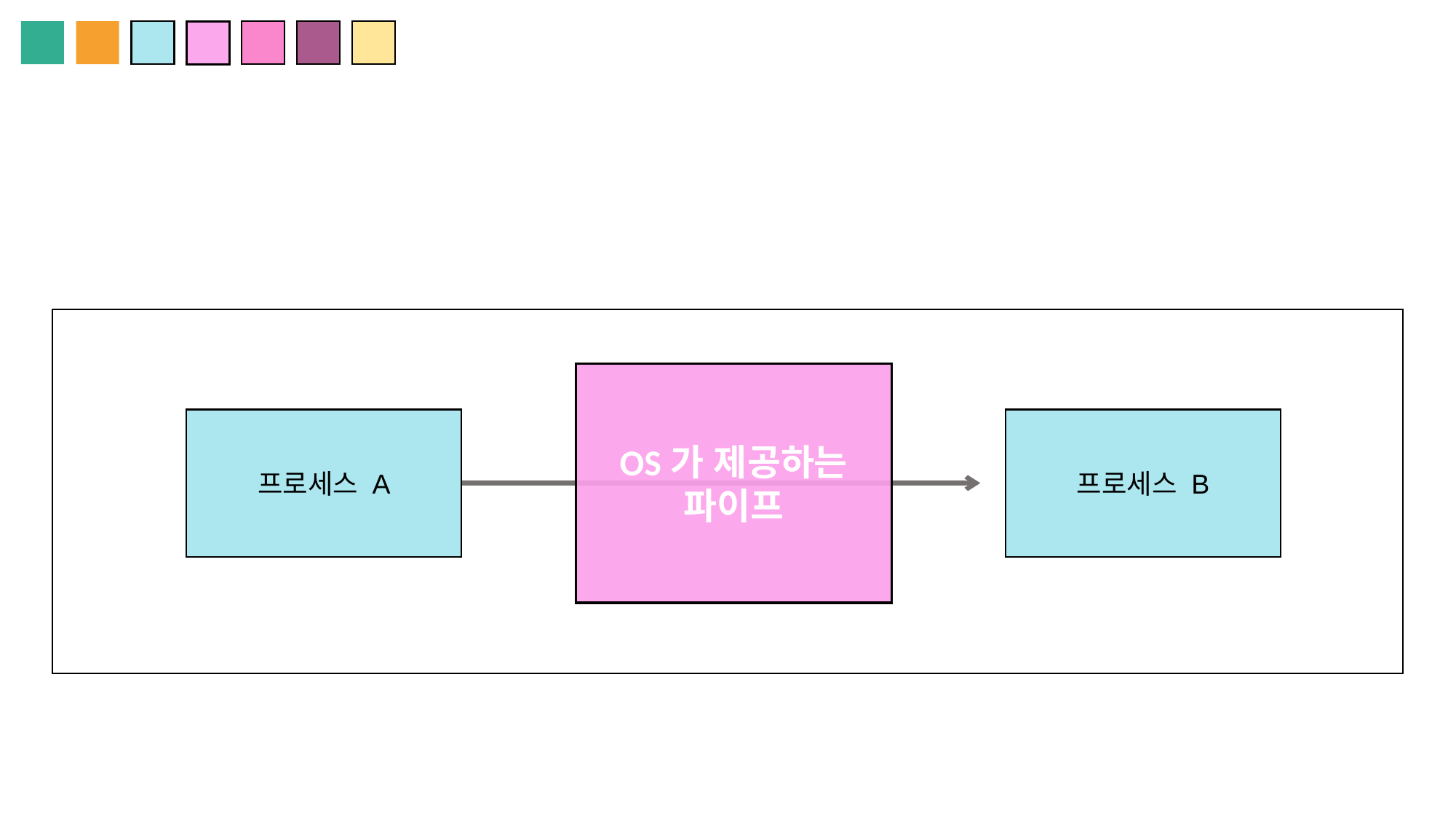

OS가 제공하는
파이프
프로세스 A
프로세스 B